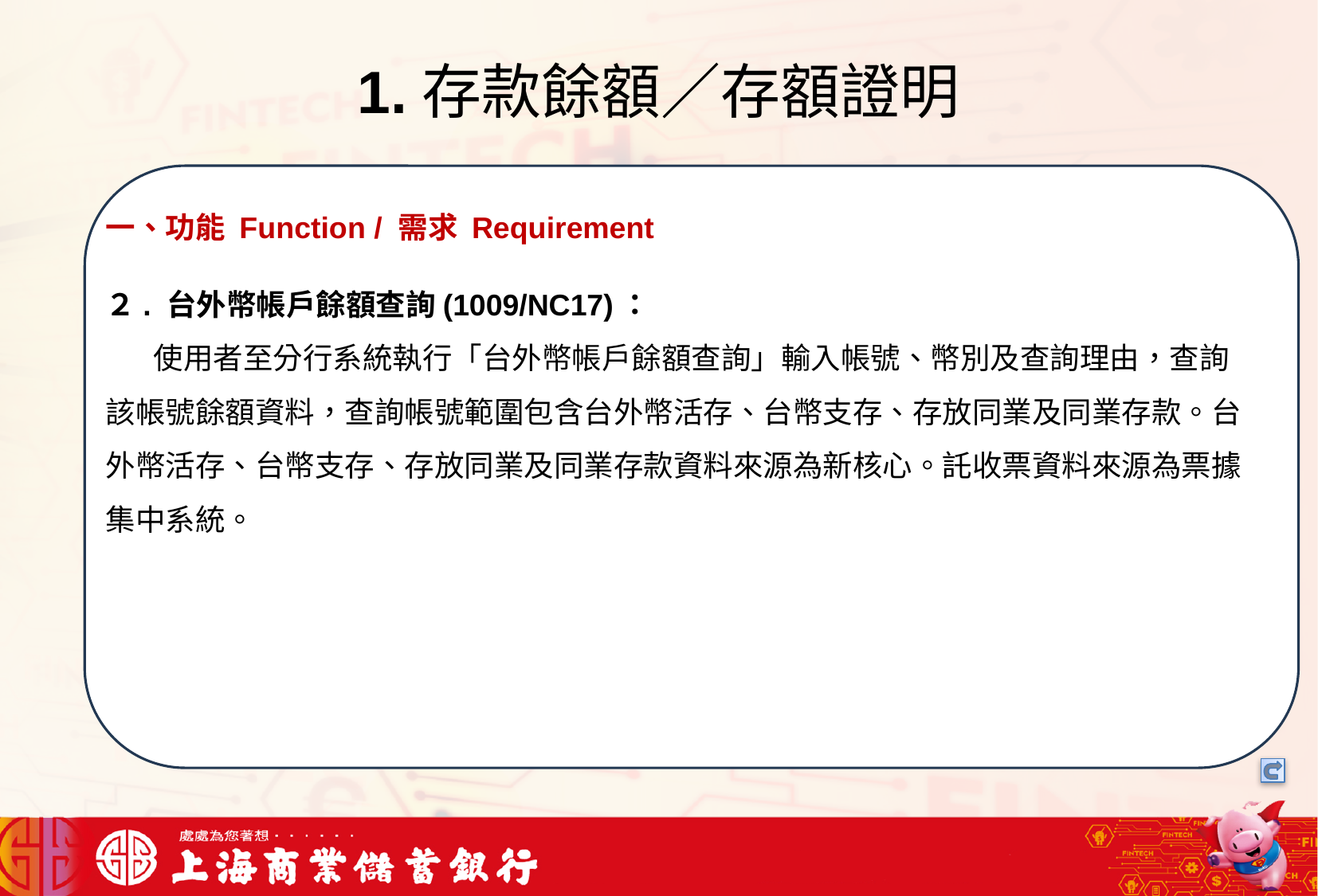

# 1.存款餘額／存額證明

一、功能 Function / 需求 Requirement

２. 台外幣帳戶餘額查詢(1009/NC17)：
      使用者至分行系統執行「台外幣帳戶餘額查詢」輸入帳號、幣別及查詢理由，查詢該帳號餘額資料，查詢帳號範圍包含台外幣活存、台幣支存、存放同業及同業存款。台外幣活存、台幣支存、存放同業及同業存款資料來源為新核心。託收票資料來源為票據集中系統。